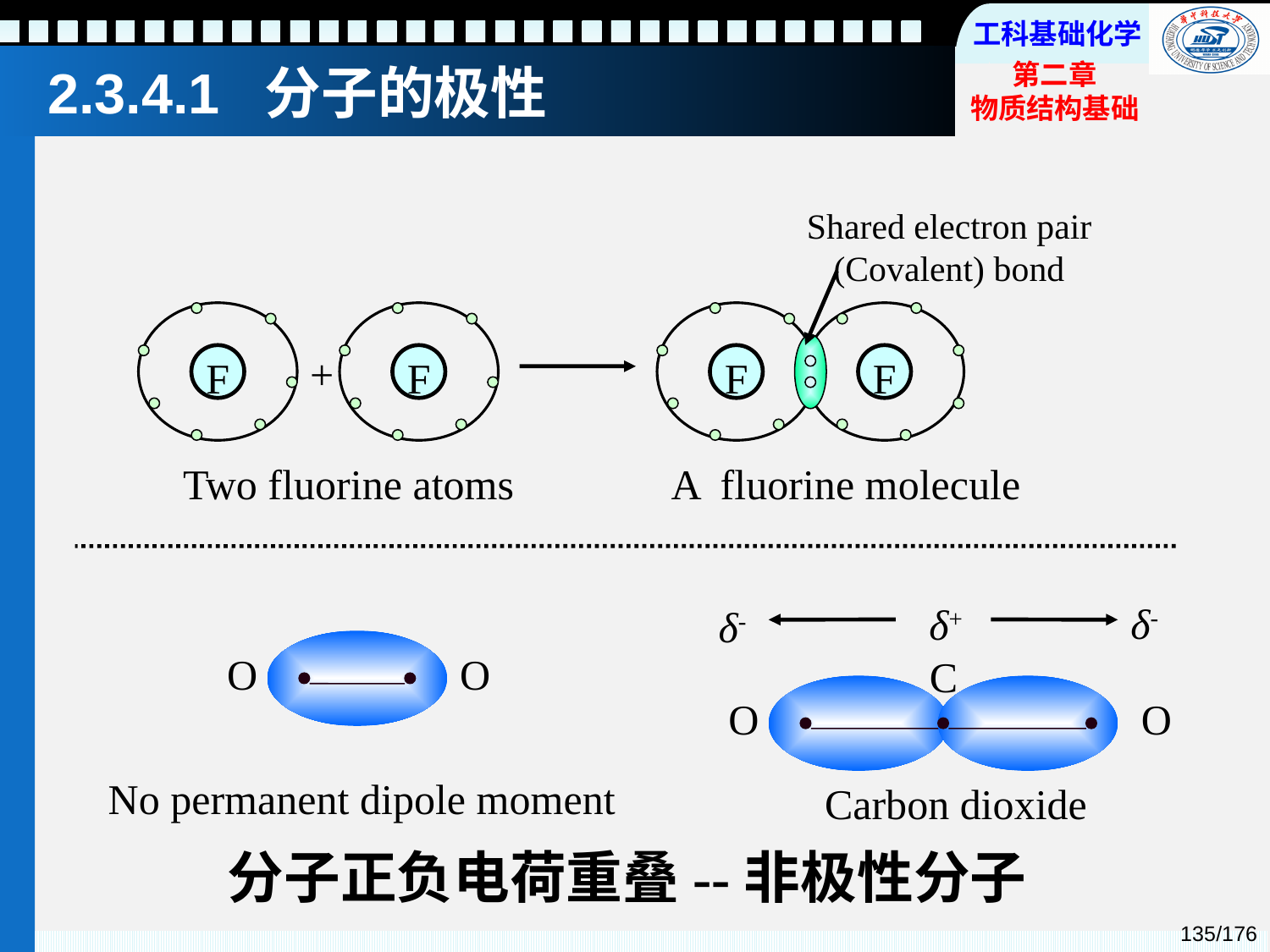

# 2.3.4.1  分子的极性
Shared electron pair
(Covalent) bond

+

F

F

F

F

Two fluorine atoms
A  fluorine molecule

δ-
δ+
δ-

C

O
O

Carbon dioxide

O
O

No permanent dipole moment
分子正负电荷重叠--非极性分子